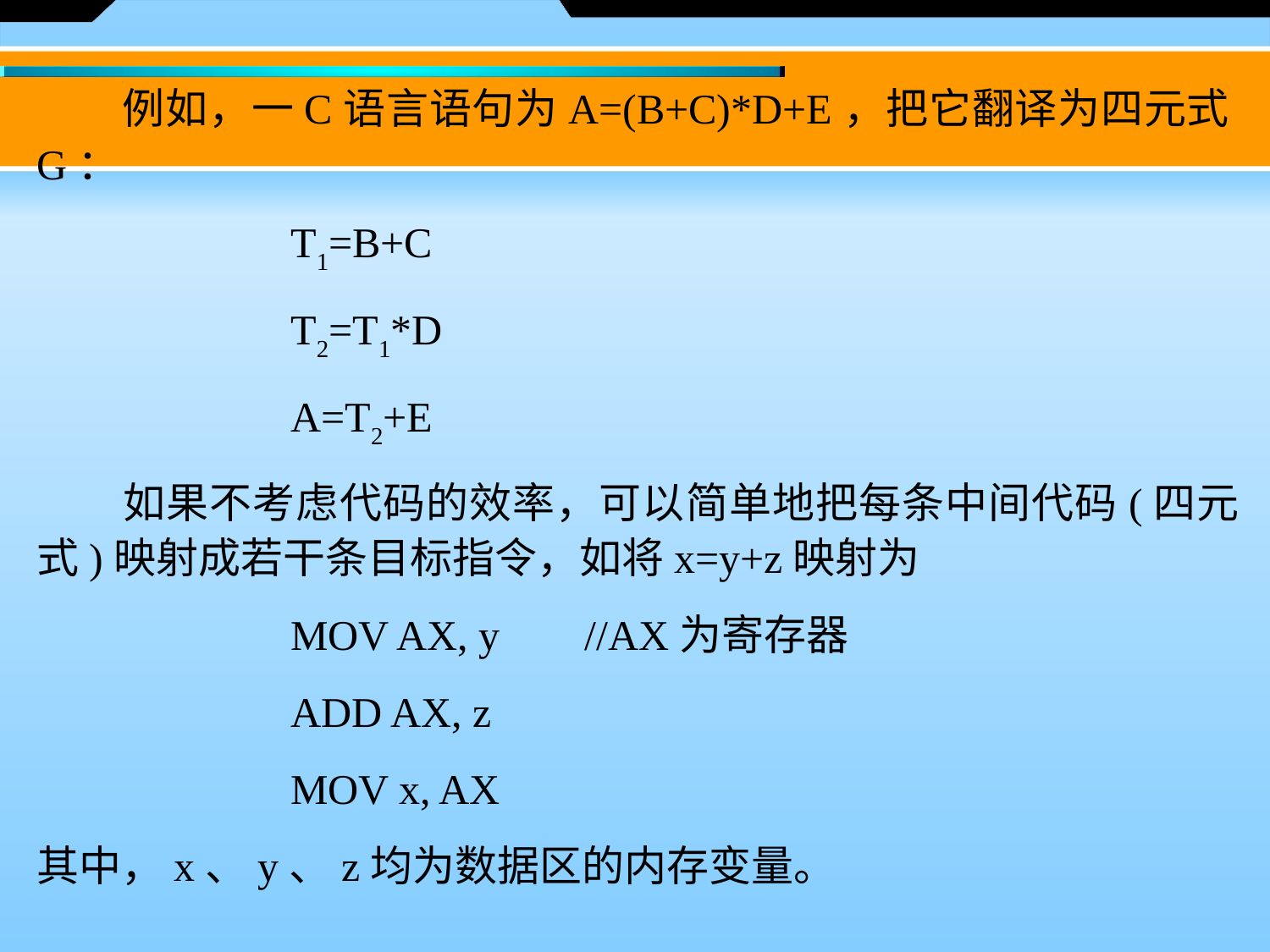

例如，一C语言语句为A=(B+C)*D+E，把它翻译为四元式G：
		T1=B+C
		T2=T1*D
		A=T2+E
　　如果不考虑代码的效率，可以简单地把每条中间代码(四元式)映射成若干条目标指令，如将x=y+z映射为
		MOV AX, y        //AX为寄存器
		ADD AX, z
		MOV x, AX
其中，x、y、z均为数据区的内存变量。